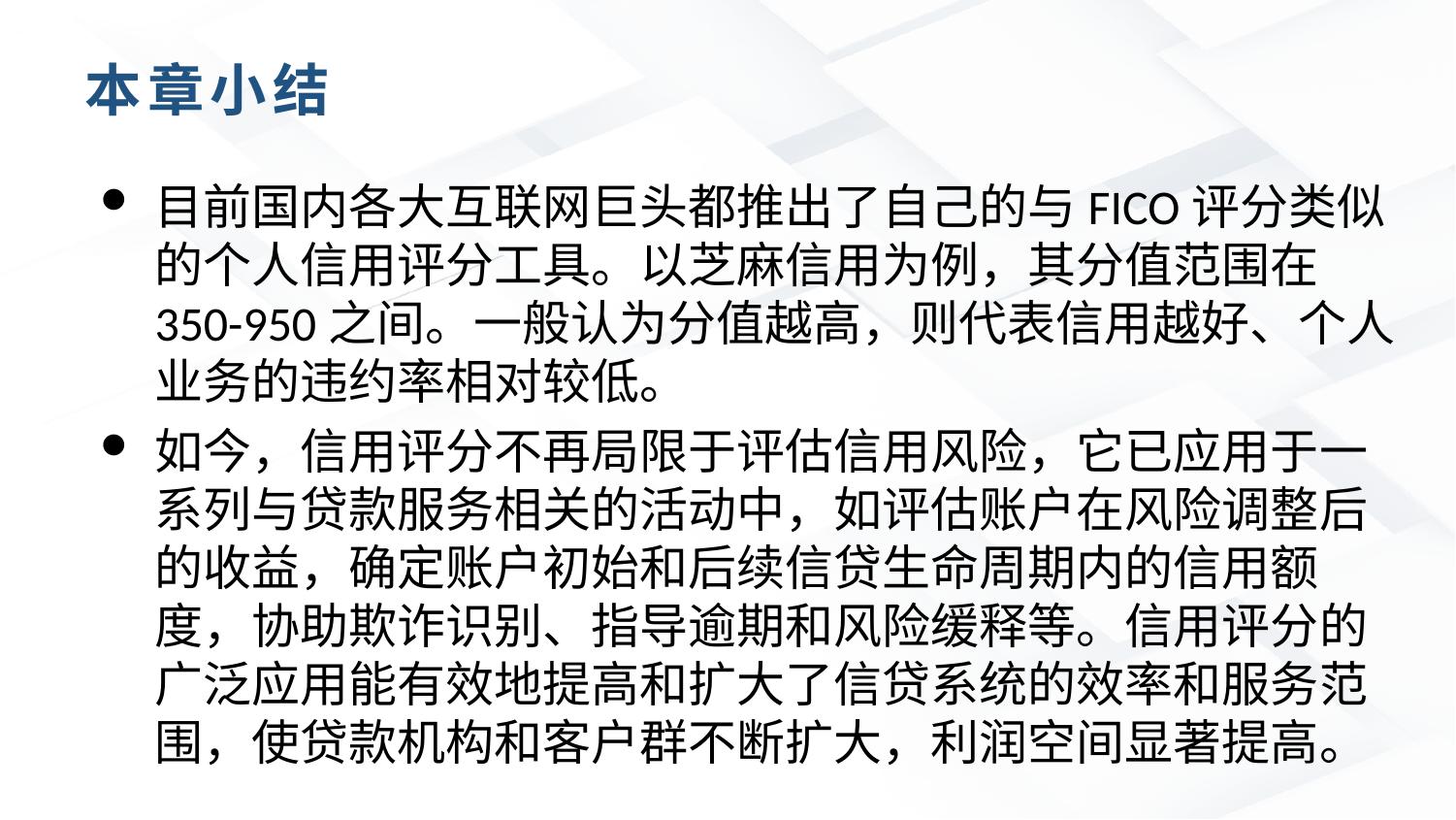

本章小结
目前国内各大互联网巨头都推出了自己的与FICO评分类似的个人信用评分工具。以芝麻信用为例，其分值范围在350-950之间。一般认为分值越高，则代表信用越好、个人业务的违约率相对较低。
如今，信用评分不再局限于评估信用风险，它已应用于一系列与贷款服务相关的活动中，如评估账户在风险调整后的收益，确定账户初始和后续信贷生命周期内的信用额度，协助欺诈识别、指导逾期和风险缓释等。信用评分的广泛应用能有效地提高和扩大了信贷系统的效率和服务范围，使贷款机构和客户群不断扩大，利润空间显著提高。